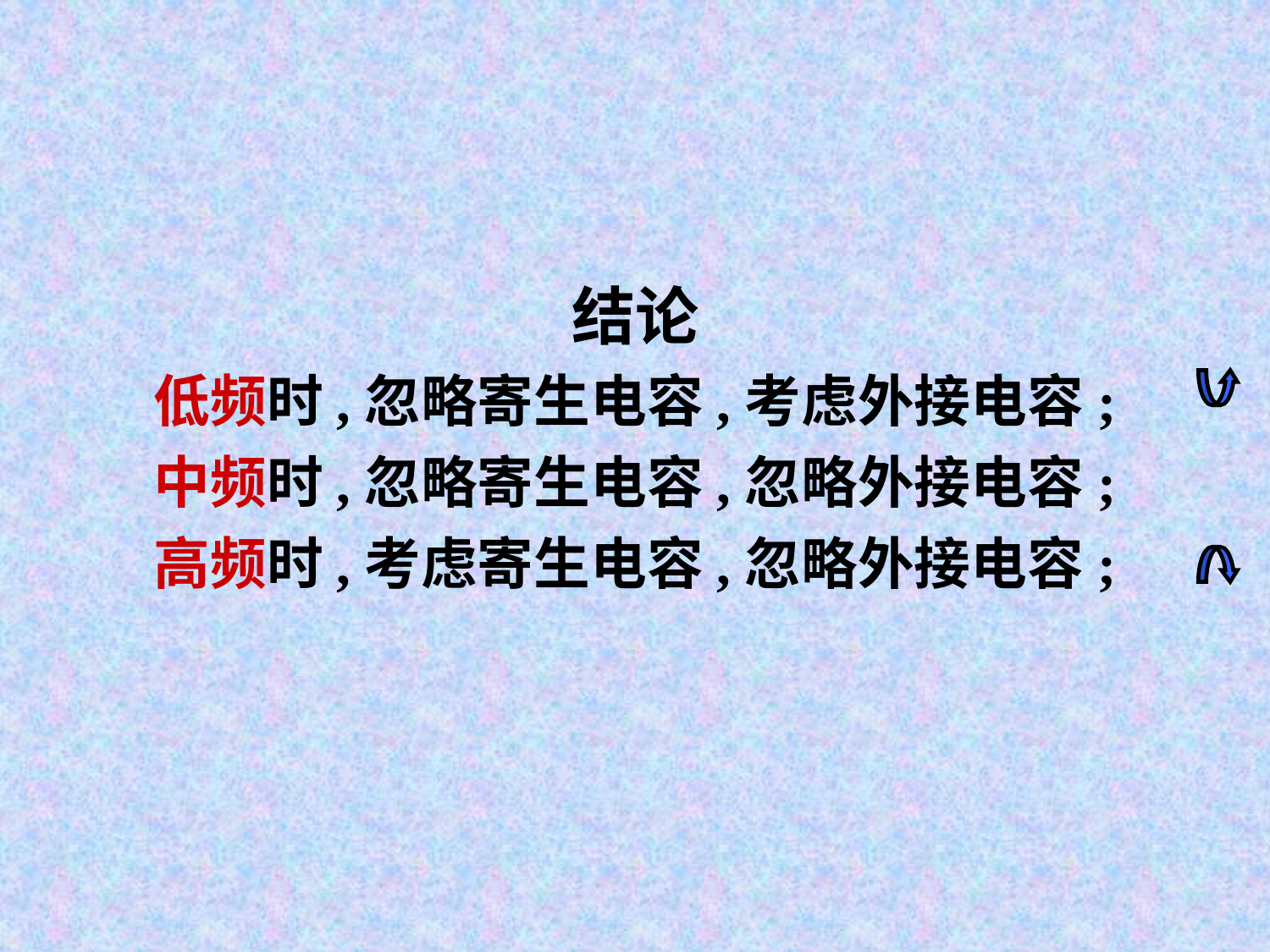

结论
低频时,忽略寄生电容,考虑外接电容;
中频时,忽略寄生电容,忽略外接电容;
高频时,考虑寄生电容,忽略外接电容;
24